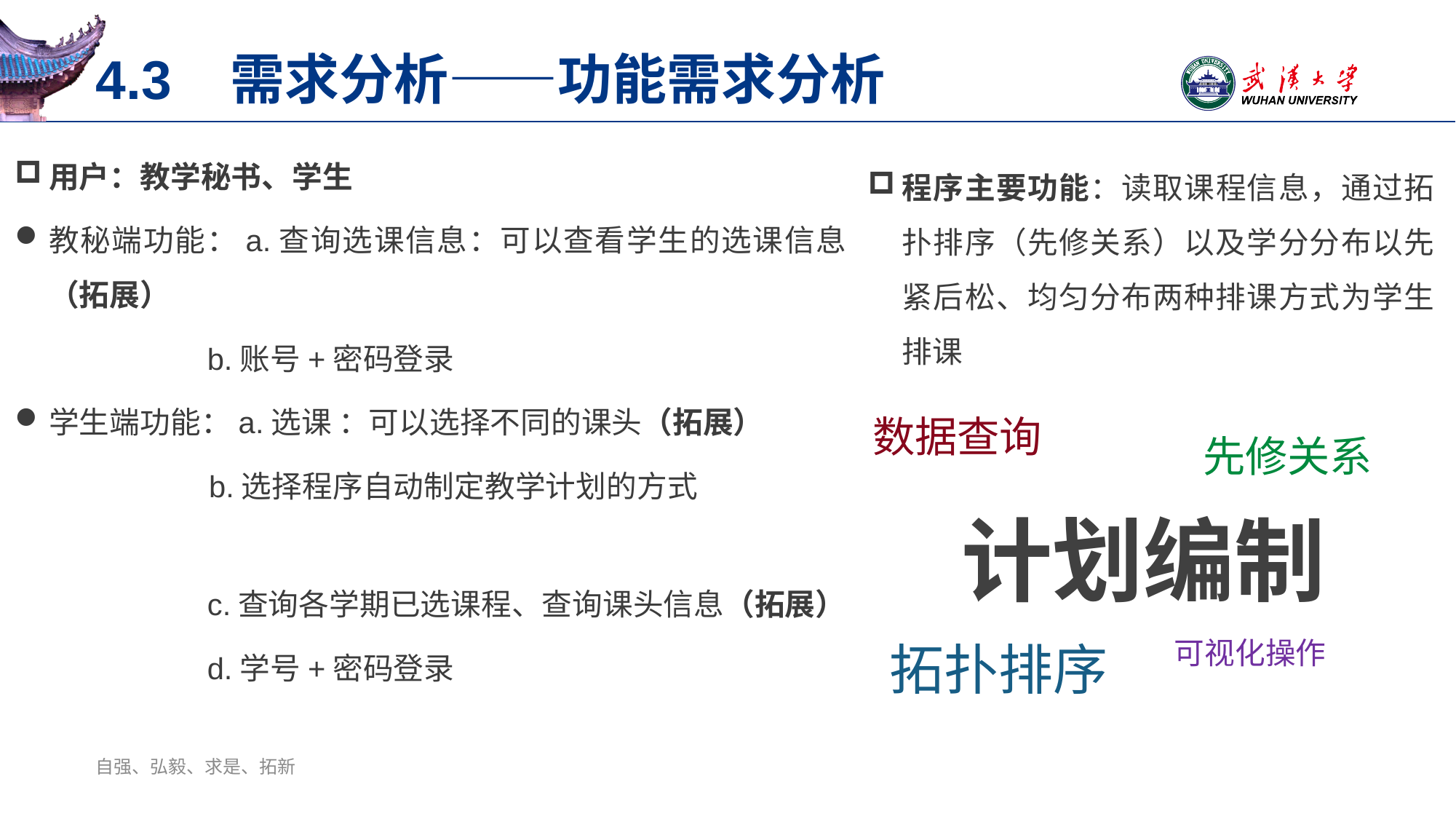

# 4.3   需求分析——功能需求分析
用户：教学秘书、学生
教秘端功能：a.查询选课信息：可以查看学生的选课信息（拓展）
                       b.账号+密码登录
学生端功能：a.选课 ：可以选择不同的课头（拓展）
                       b.选择程序自动制定教学计划的方式
                       c.查询各学期已选课程、查询课头信息（拓展）
                       d.学号+密码登录

程序主要功能：读取课程信息，通过拓扑排序（先修关系）以及学分分布以先紧后松、均匀分布两种排课方式为学生排课
数据查询
先修关系
计划编制
拓扑排序
可视化操作